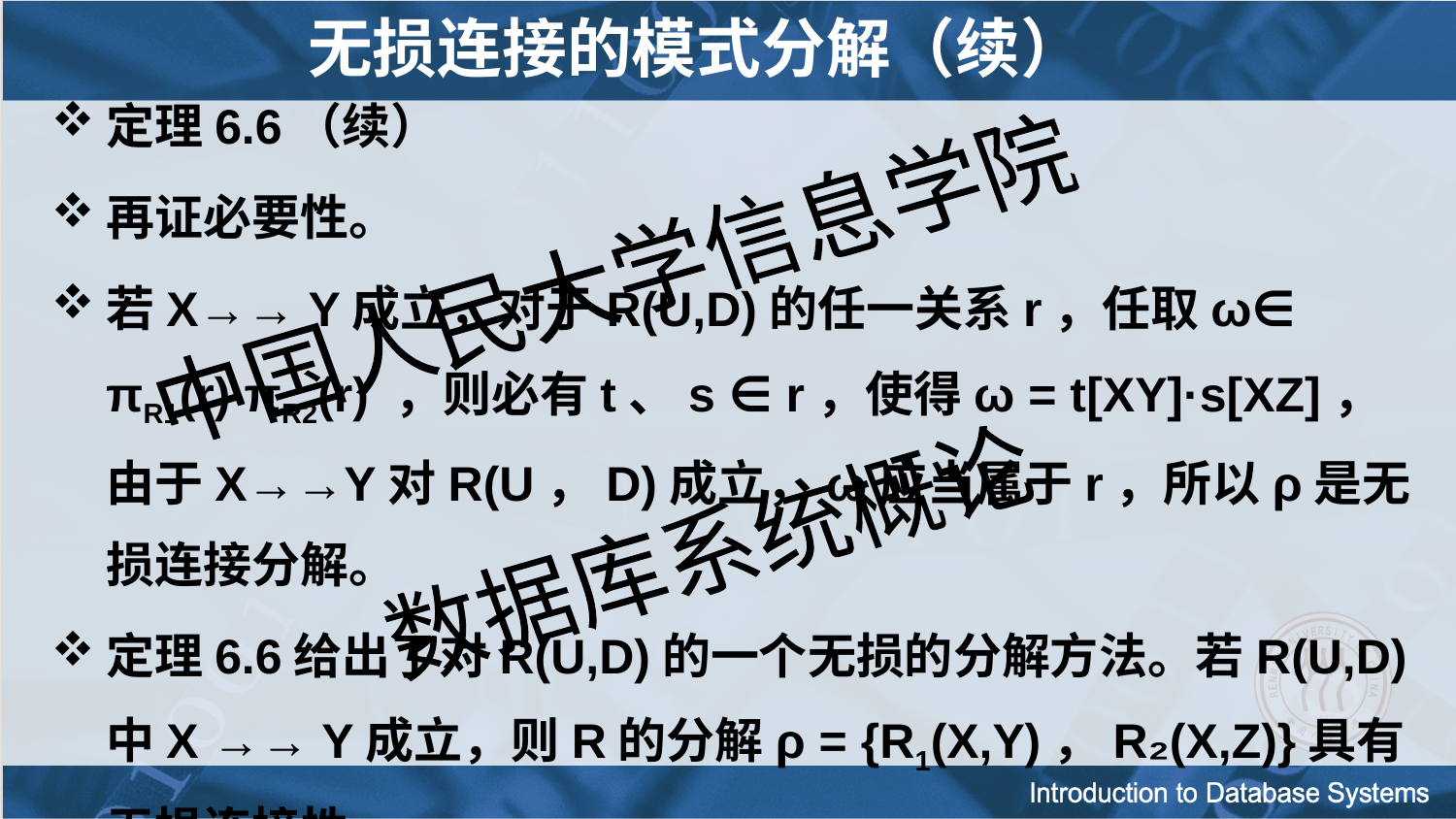

# 无损连接的模式分解（续）
定理6.6（续）
再证必要性。
若X→→ Y成立，对于R(U,D)的任一关系r，任取ω∈ πR1(r) πR2(r) ，则必有t、s ∈ r，使得ω = t[XY]·s[XZ]，由于X→→Y对R(U，D)成立，ω应当属于r，所以ρ是无损连接分解。
定理6.6给出了对R(U,D)的一个无损的分解方法。若R(U,D)中X →→ Y成立，则R的分解ρ = {R1(X,Y)，R₂(X,Z)}具有无损连接性。